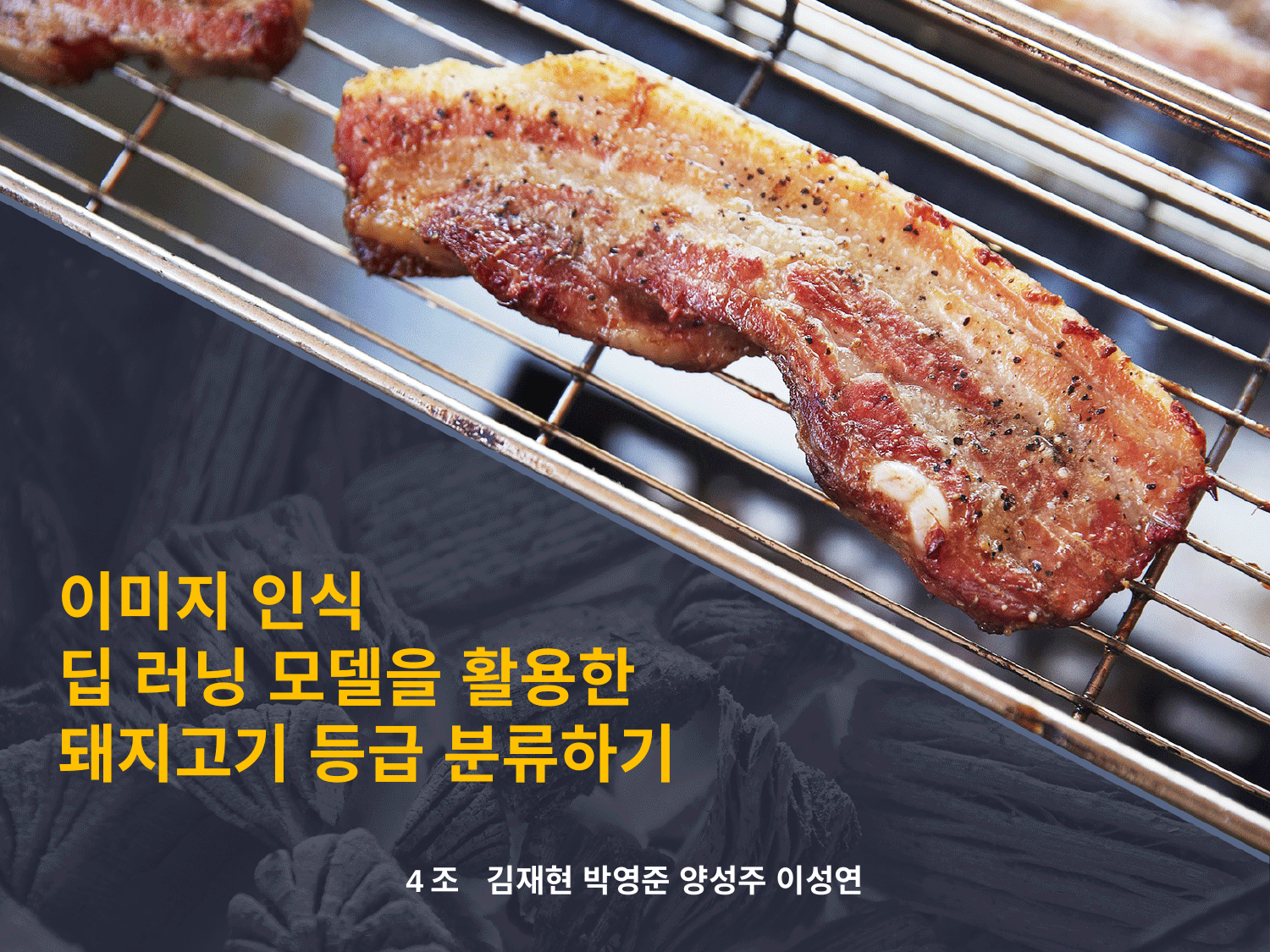

# 이미지 인식 딥 러닝 모델을 활용한 돼지고기 등급 분류하기

4조   김재현 박영준 양성주 이성연